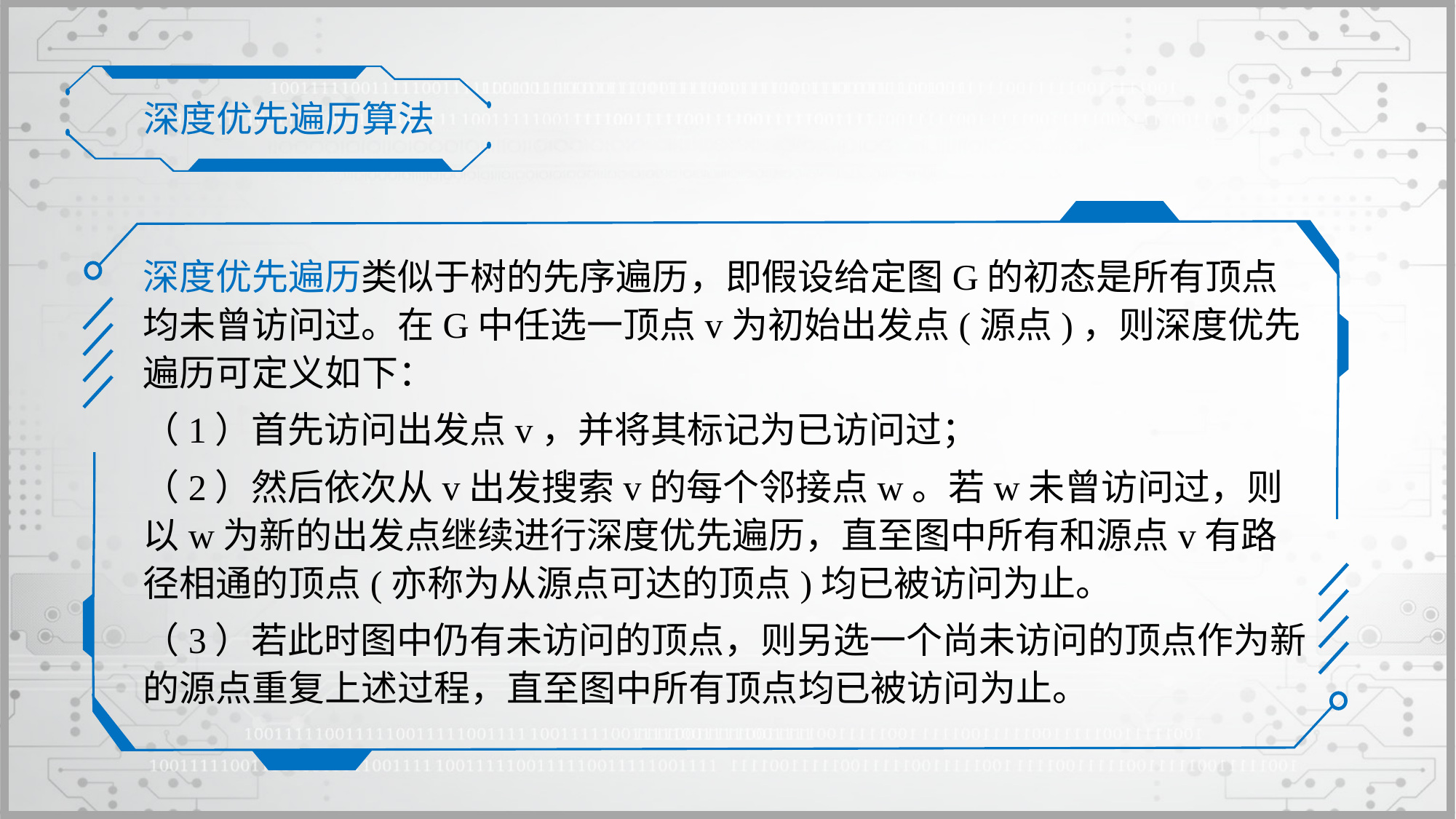

深度优先遍历算法

深度优先遍历类似于树的先序遍历，即假设给定图G的初态是所有顶点均未曾访问过。在G中任选一顶点v为初始出发点(源点)，则深度优先遍历可定义如下：
（1）首先访问出发点v，并将其标记为已访问过；
（2）然后依次从v出发搜索v的每个邻接点w。若w未曾访问过，则以w为新的出发点继续进行深度优先遍历，直至图中所有和源点v有路径相通的顶点(亦称为从源点可达的顶点)均已被访问为止。
（3）若此时图中仍有未访问的顶点，则另选一个尚未访问的顶点作为新的源点重复上述过程，直至图中所有顶点均已被访问为止。